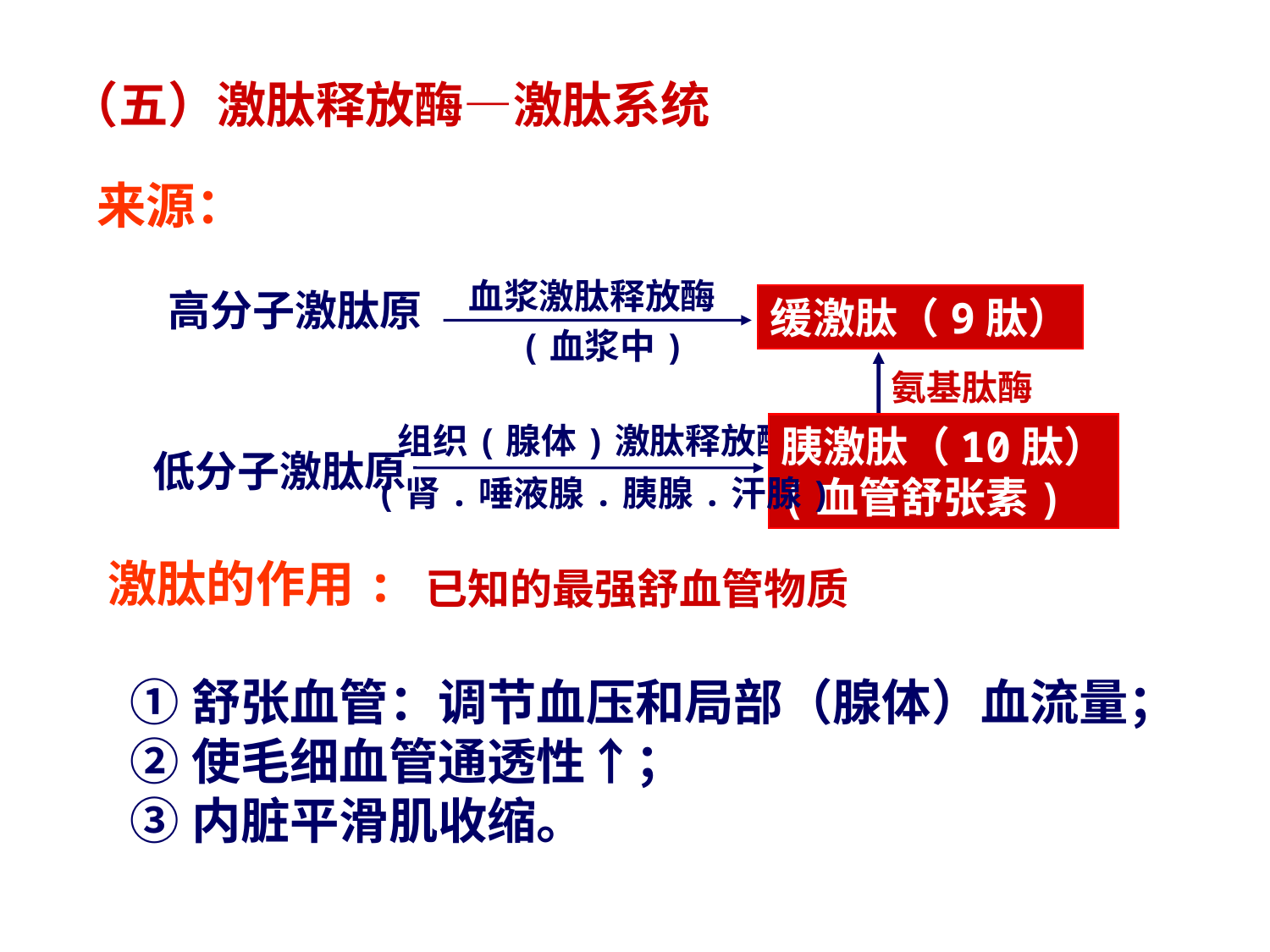

（五）激肽释放酶—激肽系统
来源：
血浆激肽释放酶
高分子激肽原
缓激肽（9肽）
(血浆中)

氨基肽酶
组织(腺体)激肽释放酶
胰激肽（10肽）
(血管舒张素)
低分子激肽原
(肾.唾液腺.胰腺.汗腺)

激肽的作用:

  ①舒张血管：调节血压和局部（腺体）血流量；
  ②使毛细血管通透性↑；
  ③内脏平滑肌收缩。
已知的最强舒血管物质